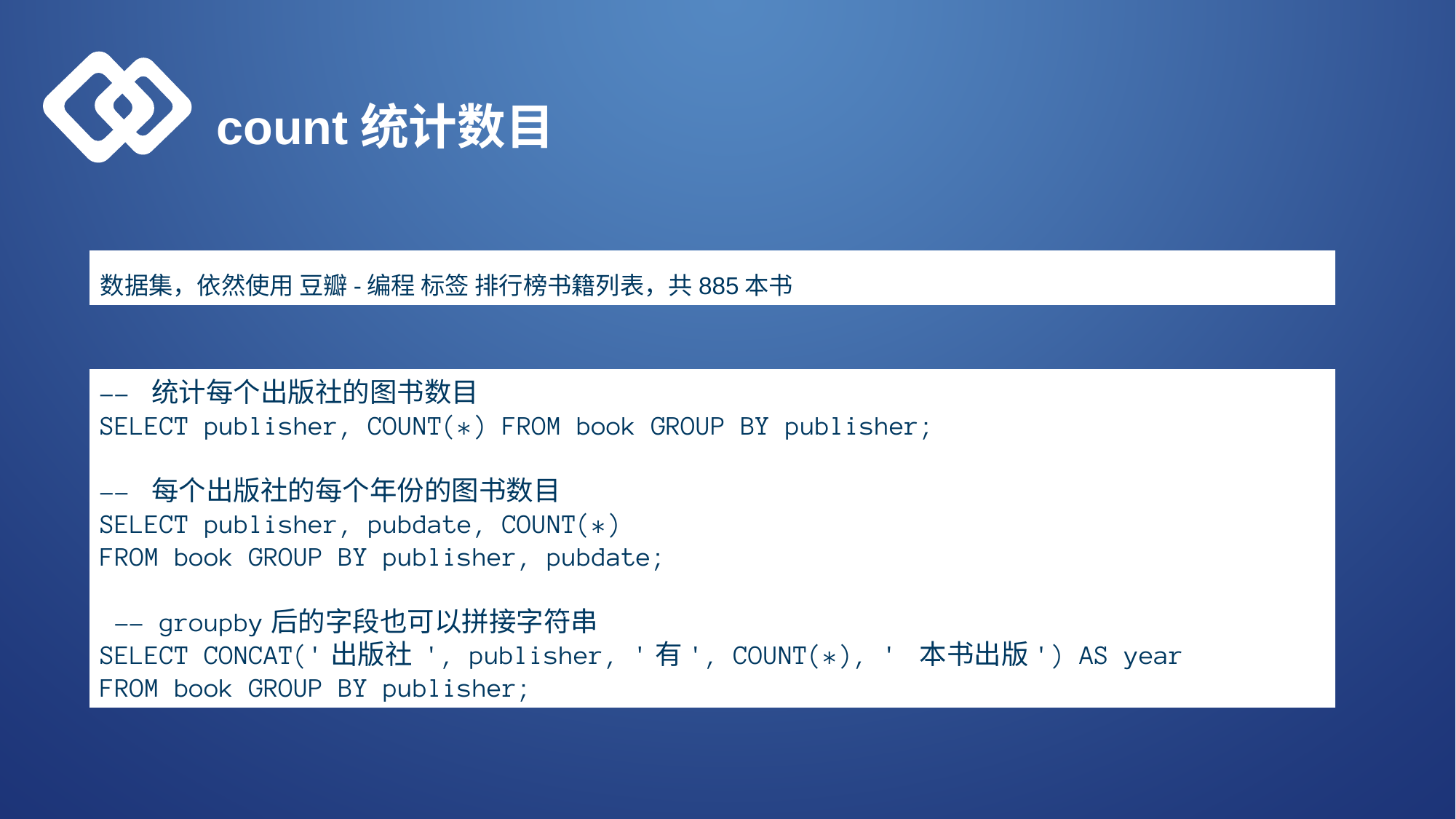

count统计数目

数据集，依然使用 豆瓣-编程 标签 排行榜书籍列表，共885本书
-- 统计每个出版社的图书数目
SELECT publisher, COUNT(*) FROM book GROUP BY publisher;

-- 每个出版社的每个年份的图书数目
SELECT publisher, pubdate, COUNT(*)
FROM book GROUP BY publisher, pubdate;

 -- groupby后的字段也可以拼接字符串
SELECT CONCAT('出版社 ', publisher, '有', COUNT(*), ' 本书出版') AS year
FROM book GROUP BY publisher;